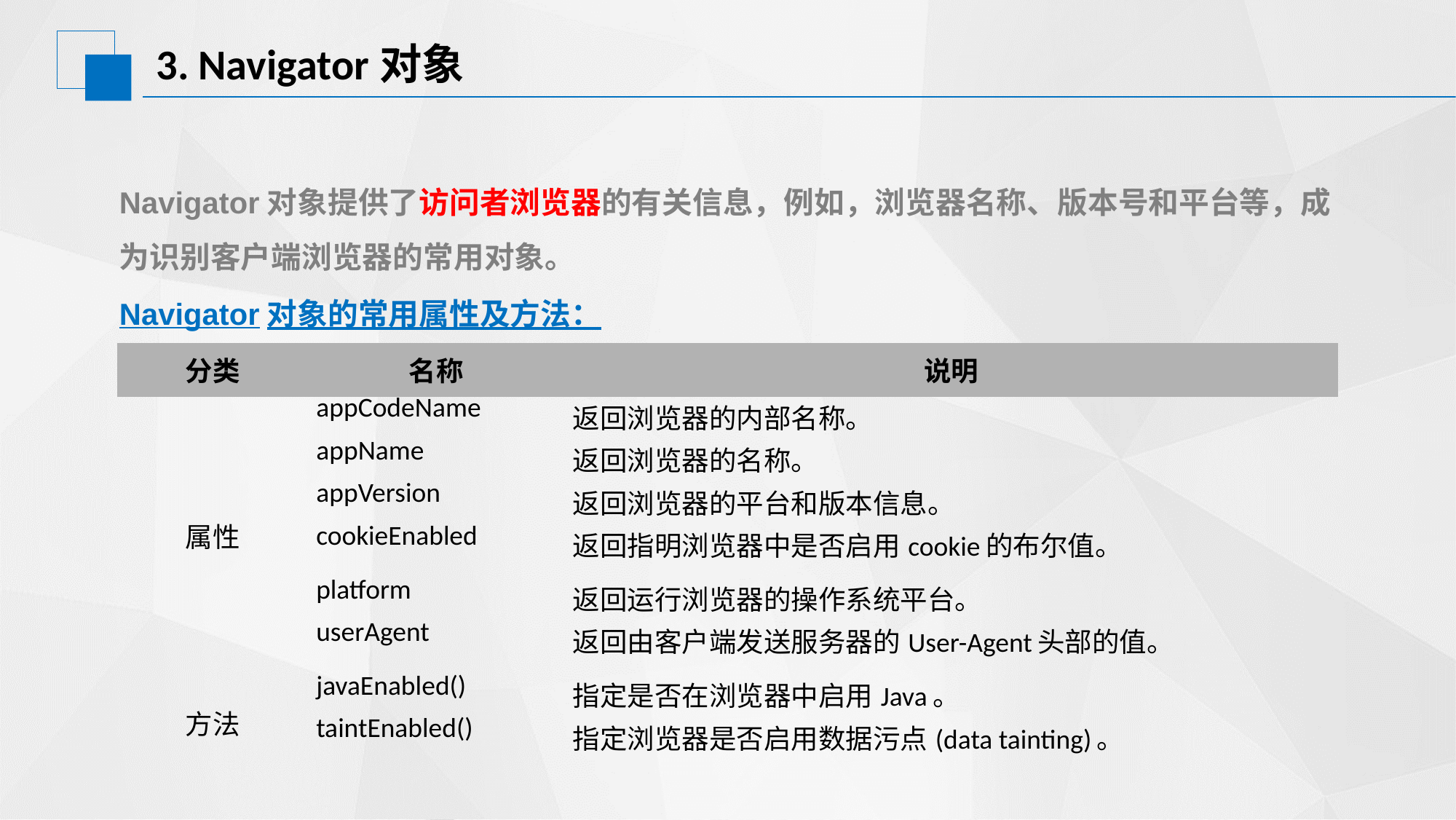

# 3. Navigator对象
Navigator对象提供了访问者浏览器的有关信息，例如，浏览器名称、版本号和平台等，成为识别客户端浏览器的常用对象。
Navigator对象的常用属性及方法：
| 分类 | 名称 | 说明 |
| --- | --- | --- |
| 属性 | appCodeName | 返回浏览器的内部名称。 |
|  | appName | 返回浏览器的名称。 |
|  | appVersion | 返回浏览器的平台和版本信息。 |
|  | cookieEnabled | 返回指明浏览器中是否启用cookie的布尔值。 |
|  | platform | 返回运行浏览器的操作系统平台。 |
|  | userAgent | 返回由客户端发送服务器的User-Agent头部的值。 |
| 方法 | javaEnabled() | 指定是否在浏览器中启用Java。 |
|  | taintEnabled() | 指定浏览器是否启用数据污点(data tainting)。 |